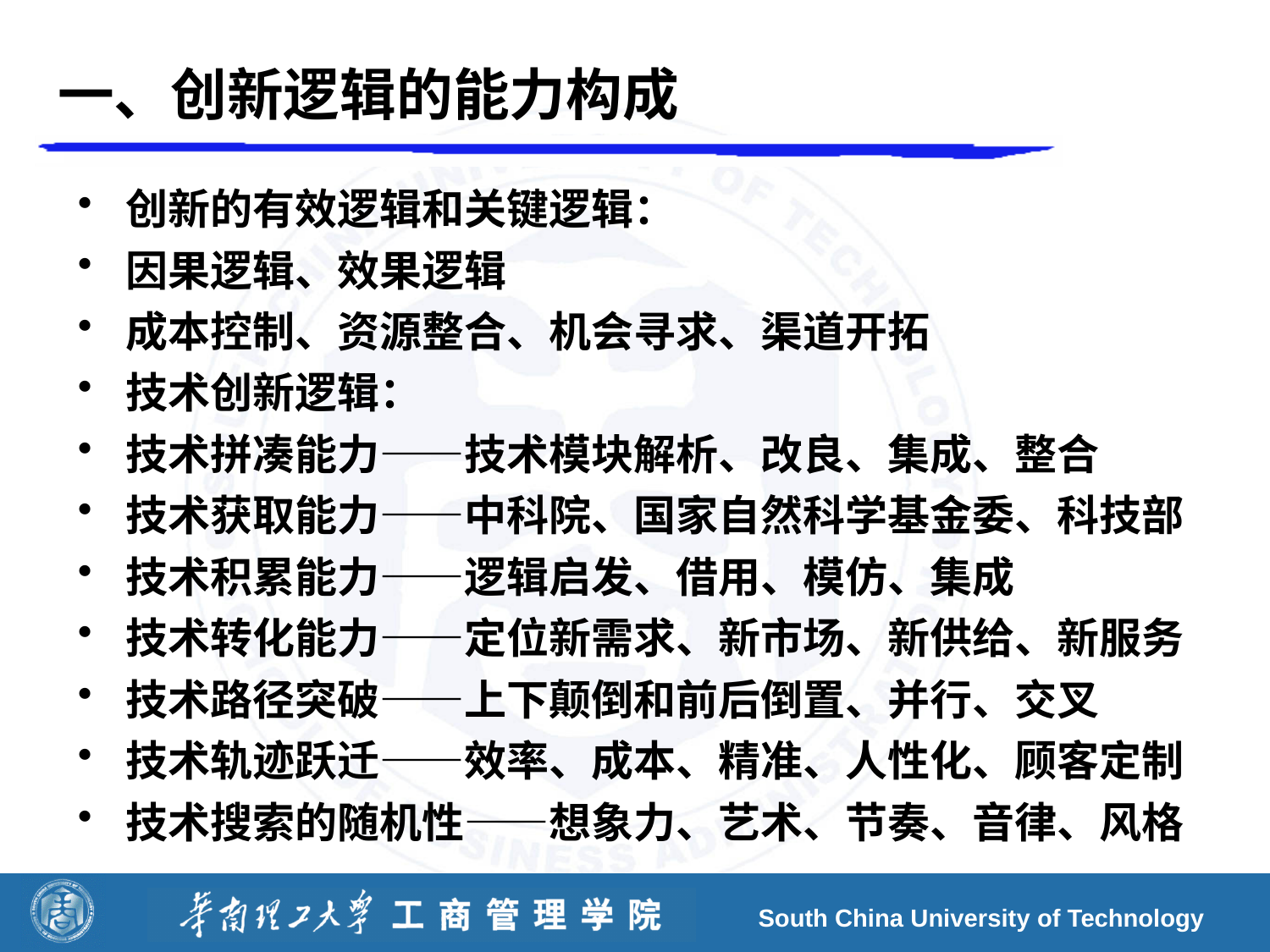

# 一、创新逻辑的能力构成
创新的有效逻辑和关键逻辑：
因果逻辑、效果逻辑
成本控制、资源整合、机会寻求、渠道开拓
技术创新逻辑：
技术拼凑能力——技术模块解析、改良、集成、整合
技术获取能力——中科院、国家自然科学基金委、科技部
技术积累能力——逻辑启发、借用、模仿、集成
技术转化能力——定位新需求、新市场、新供给、新服务
技术路径突破——上下颠倒和前后倒置、并行、交叉
技术轨迹跃迁——效率、成本、精准、人性化、顾客定制
技术搜索的随机性——想象力、艺术、节奏、音律、风格

South China University of Technology